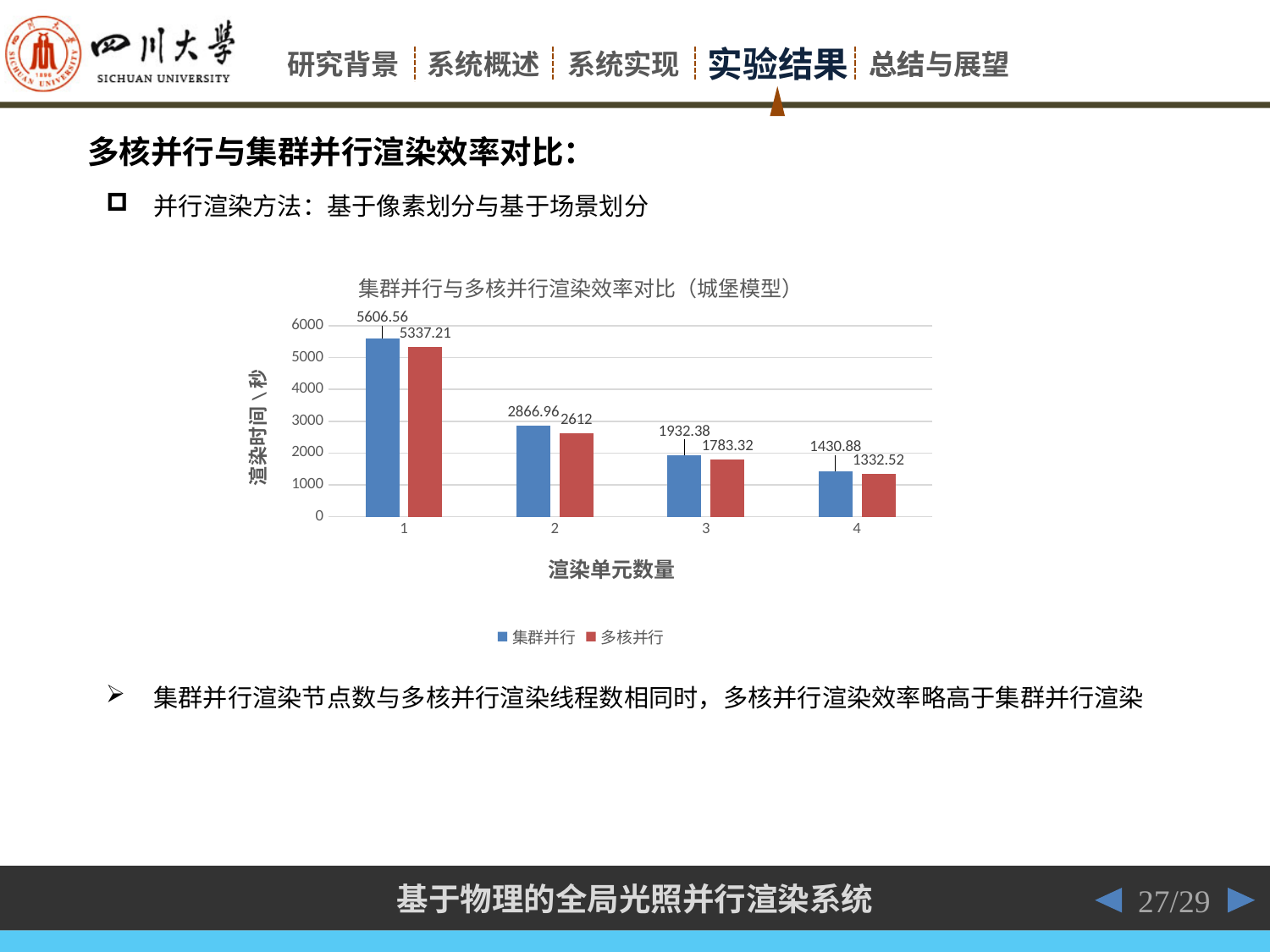

多核并行与集群并行渲染效率对比：
并行渲染方法：基于像素划分与基于场景划分

### Chart: 集群并行与多核并行渲染效率对比（城堡模型）

| Category |  |  |
|---|---|---|
集群并行渲染节点数与多核并行渲染线程数相同时，多核并行渲染效率略高于集群并行渲染
27/29